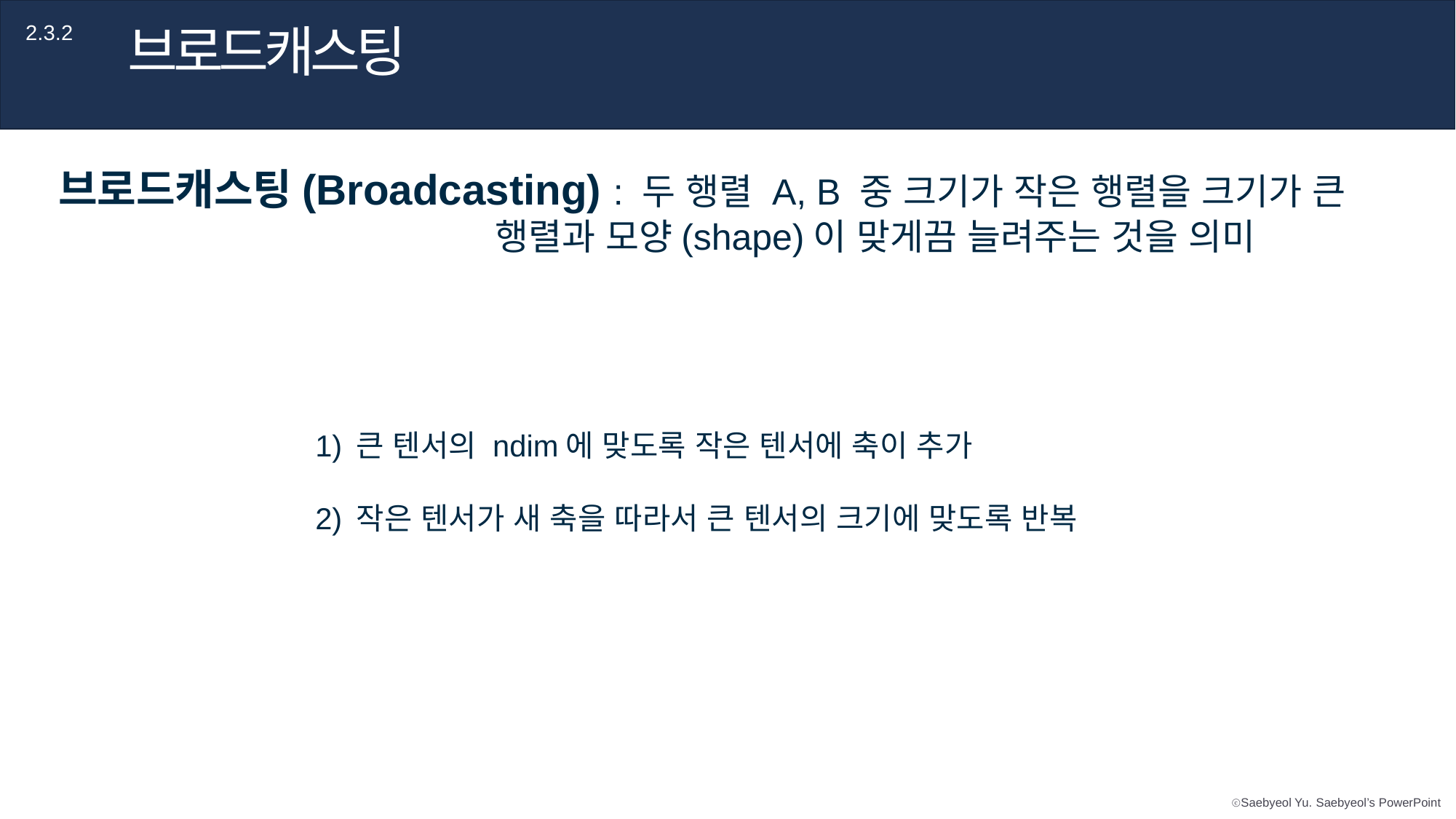

브로드캐스팅
2.3.2
브로드캐스팅(Broadcasting) : 두 행렬 A, B 중 크기가 작은 행렬을 크기가 큰 					행렬과 모양(shape)이 맞게끔 늘려주는 것을 의미
큰 텐서의 ndim에 맞도록 작은 텐서에 축이 추가

작은 텐서가 새 축을 따라서 큰 텐서의 크기에 맞도록 반복